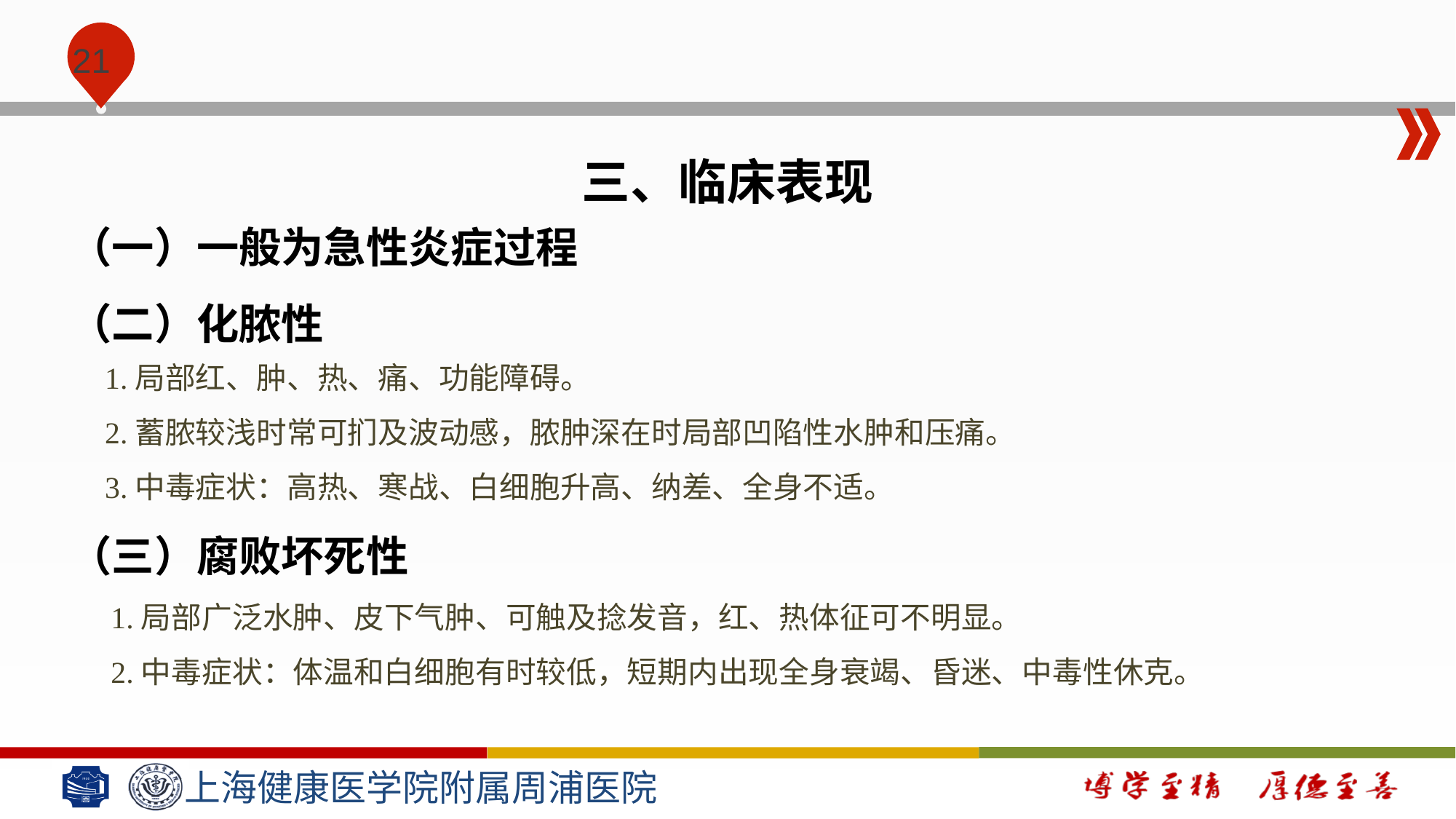

#
三、临床表现
（一）一般为急性炎症过程
（二）化脓性
1.局部红、肿、热、痛、功能障碍。
2.蓄脓较浅时常可扪及波动感，脓肿深在时局部凹陷性水肿和压痛。
3.中毒症状：高热、寒战、白细胞升高、纳差、全身不适。
（三）腐败坏死性
1.局部广泛水肿、皮下气肿、可触及捻发音，红、热体征可不明显。
2.中毒症状：体温和白细胞有时较低，短期内出现全身衰竭、昏迷、中毒性休克。